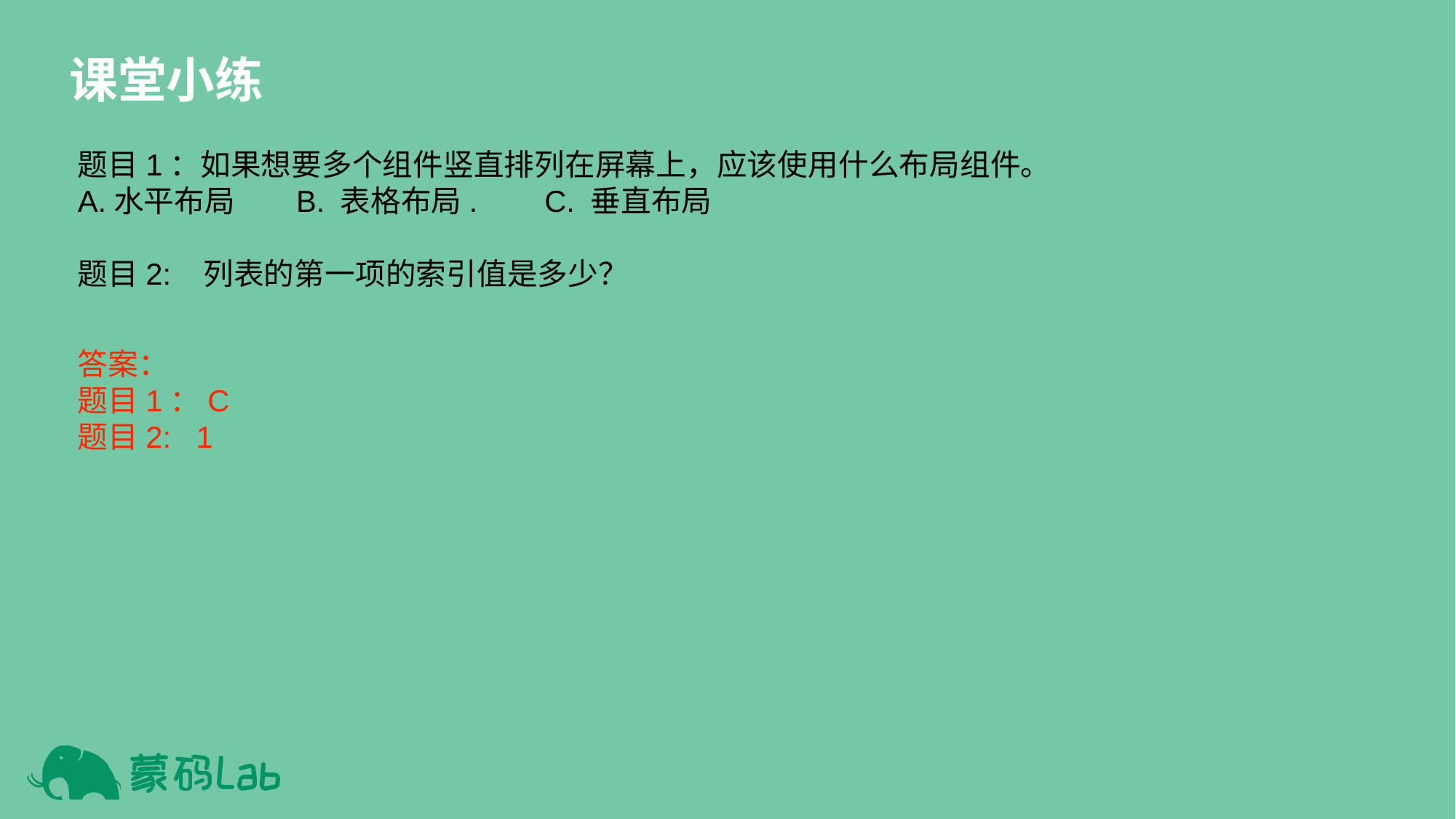

课堂小练
题目1：如果想要多个组件竖直排列在屏幕上，应该使用什么布局组件。A.水平布局        B. 表格布局.        C. 垂直布局

题目2:   列表的第一项的索引值是多少？
答案：
题目1：C
题目2:   1